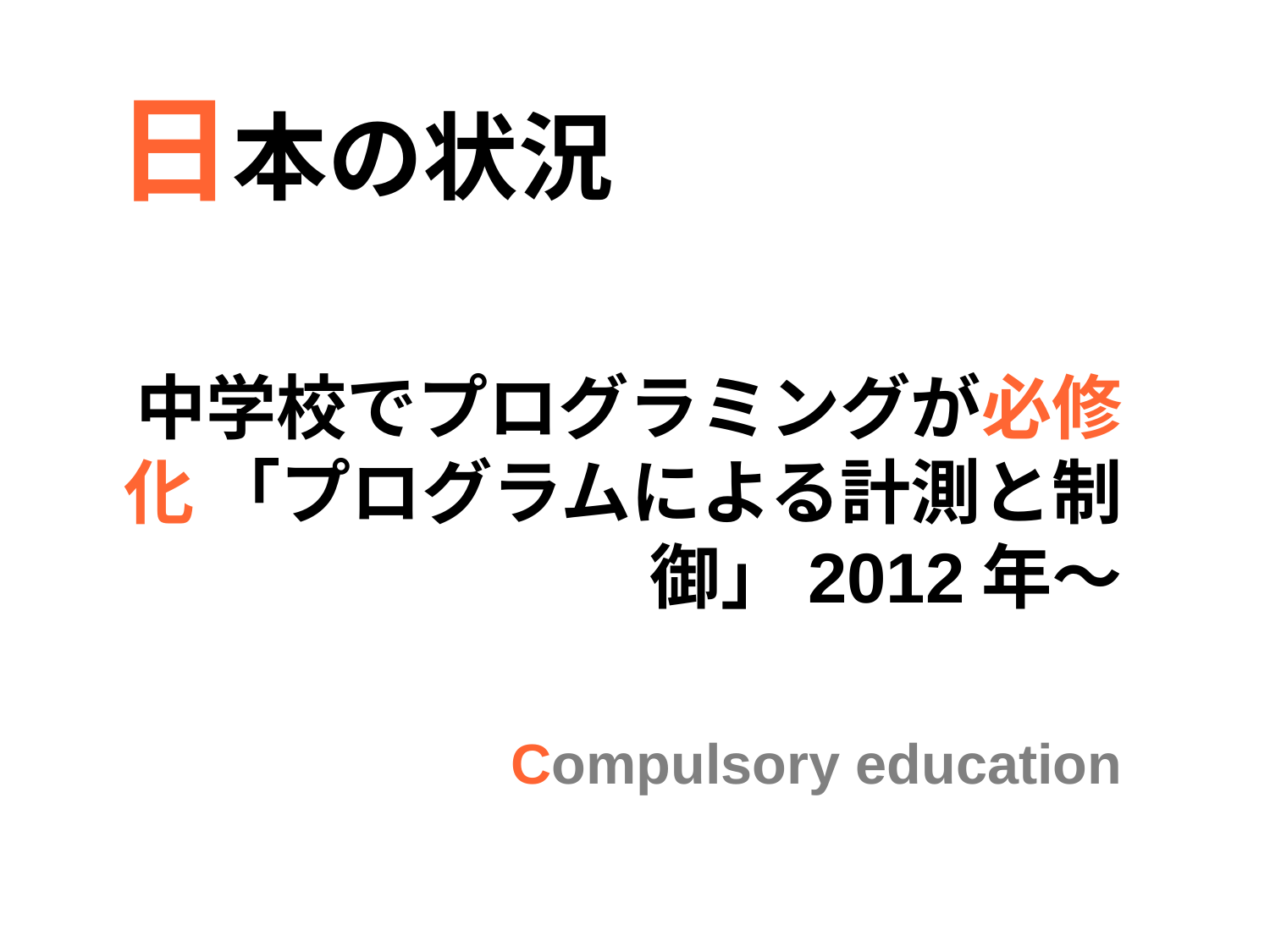

日本の状況
中学校でプログラミングが必修化 「プログラムによる計測と制御」2012年～

Compulsory education